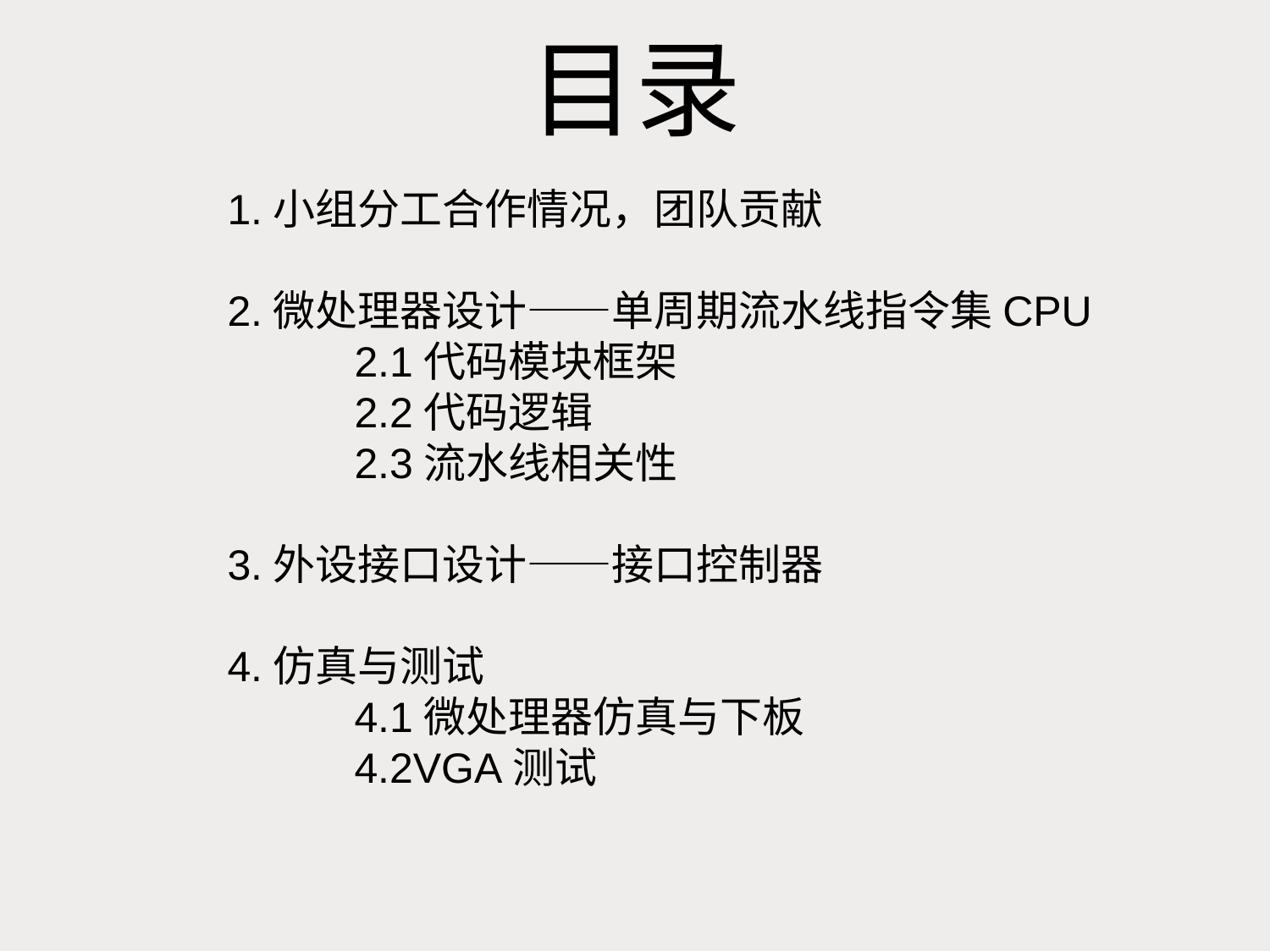

目录
1.小组分工合作情况，团队贡献

2.微处理器设计——单周期流水线指令集CPU
	2.1代码模块框架
	2.2代码逻辑
	2.3流水线相关性

3.外设接口设计——接口控制器

4.仿真与测试
	4.1微处理器仿真与下板
	4.2VGA测试